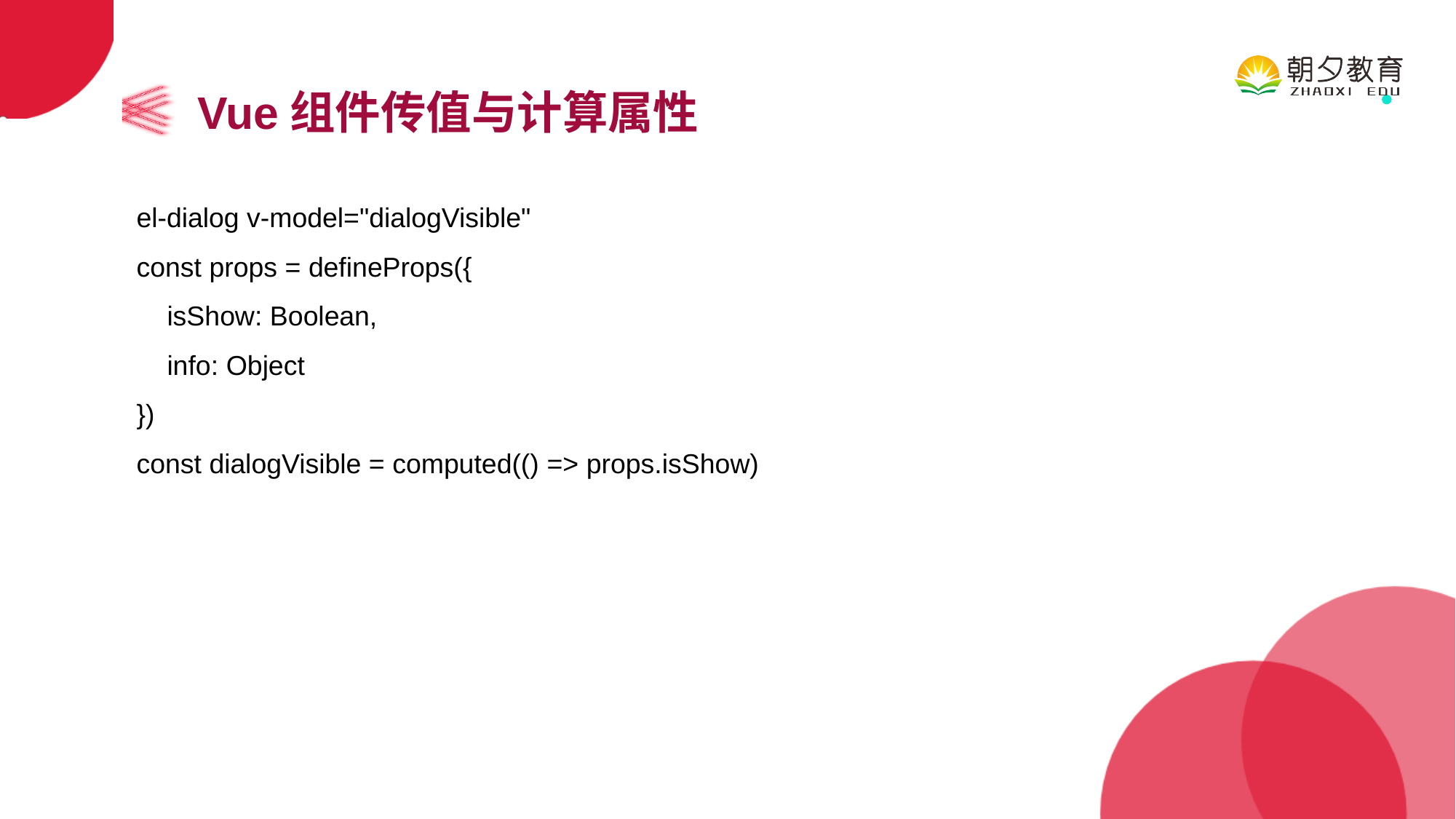

Vue组件传值与计算属性
el-dialog v-model="dialogVisible"
const props = defineProps({
    isShow: Boolean,
    info: Object
})
const dialogVisible = computed(() => props.isShow)